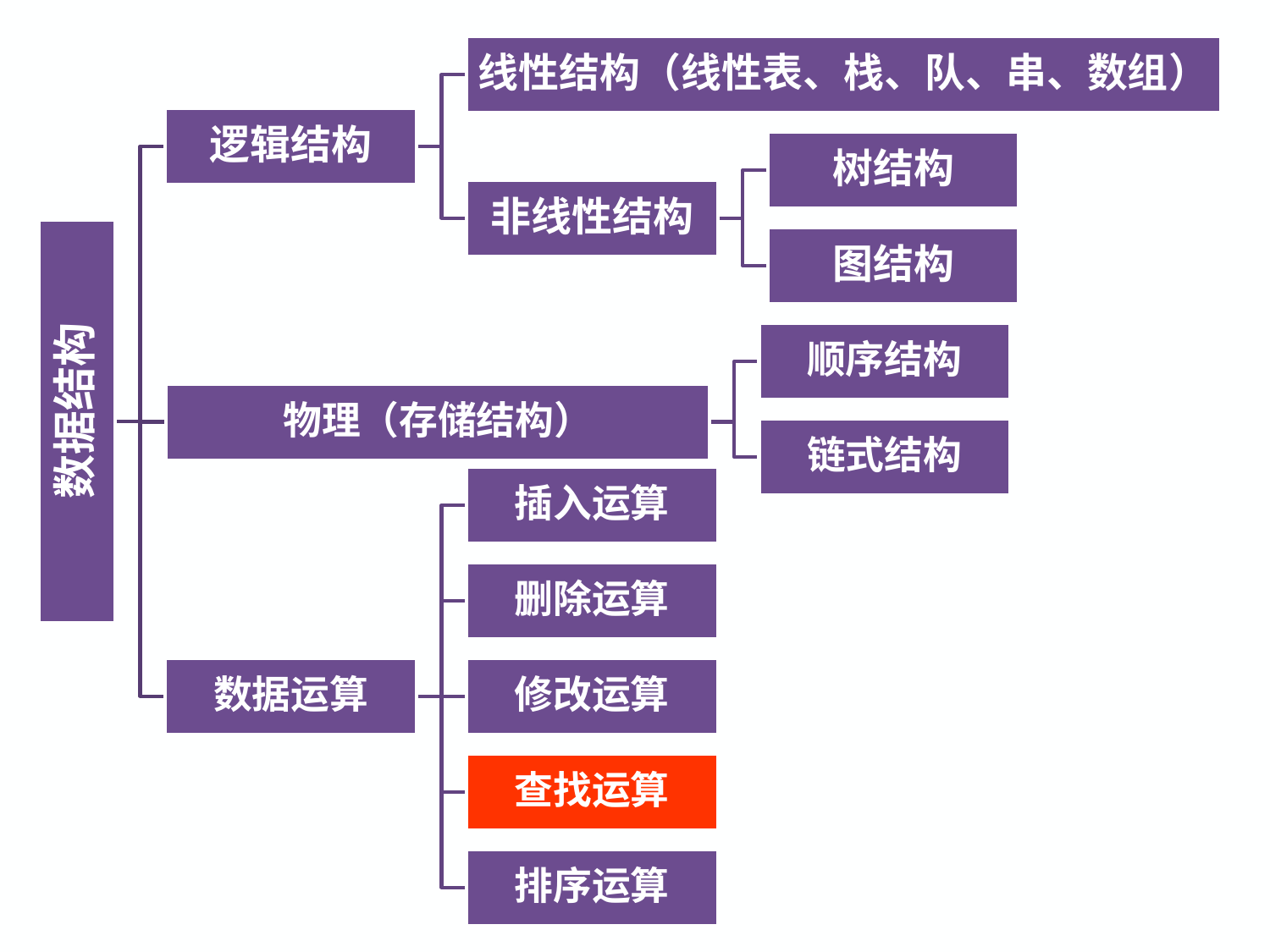

数据结构
逻辑结构
线性结构（线性表、栈、队、串、数组）
非线性结构
树结构
图结构
物理（存储结构）
顺序结构
链式结构
数据运算
插入运算
删除运算
修改运算
查找运算
排序运算